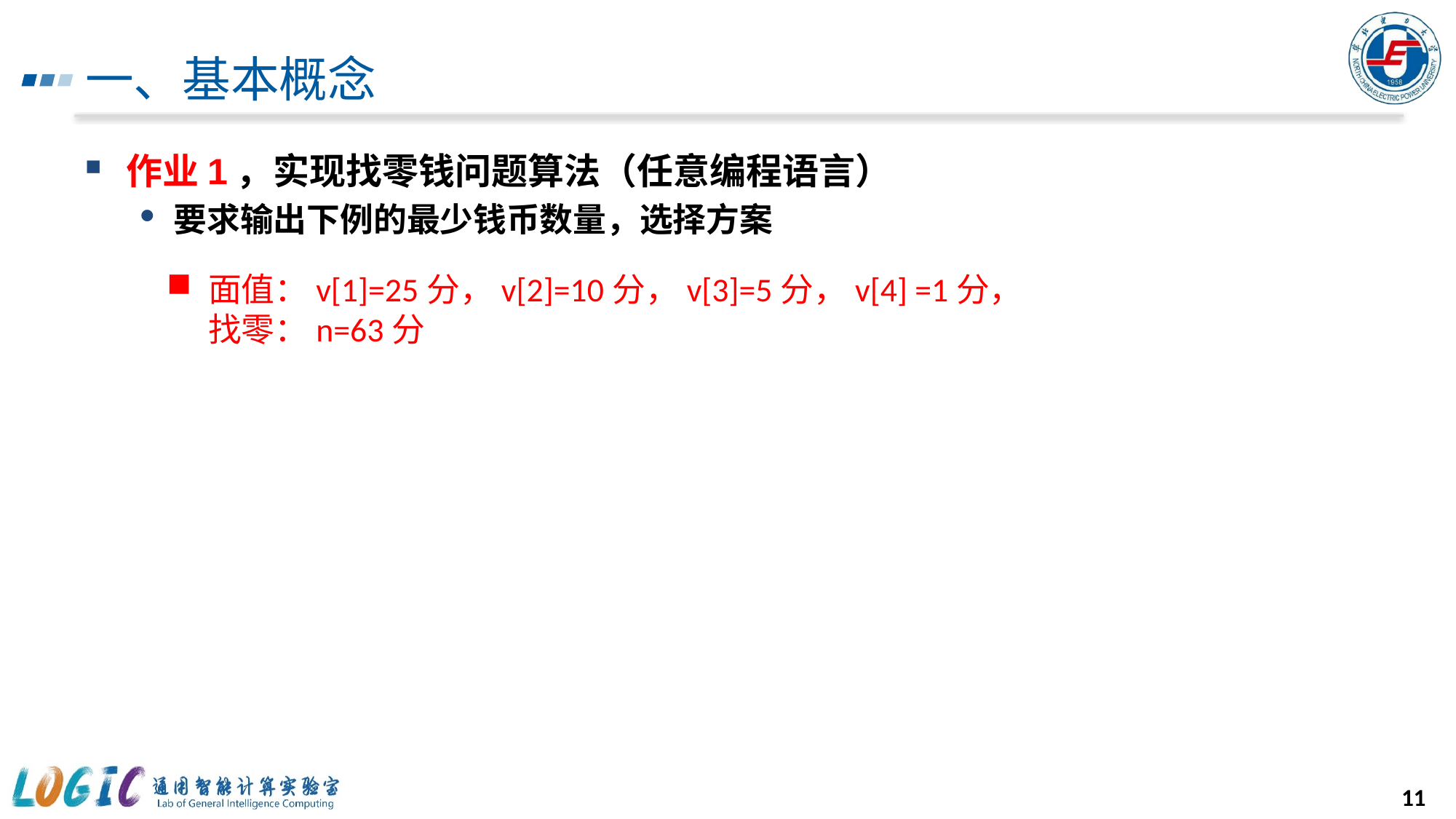

# 一、基本概念
作业1，实现找零钱问题算法（任意编程语言）
要求输出下例的最少钱币数量，选择方案

面值：v[1]=25分，v[2]=10分，v[3]=5分，v[4] =1分，找零：n=63分
11